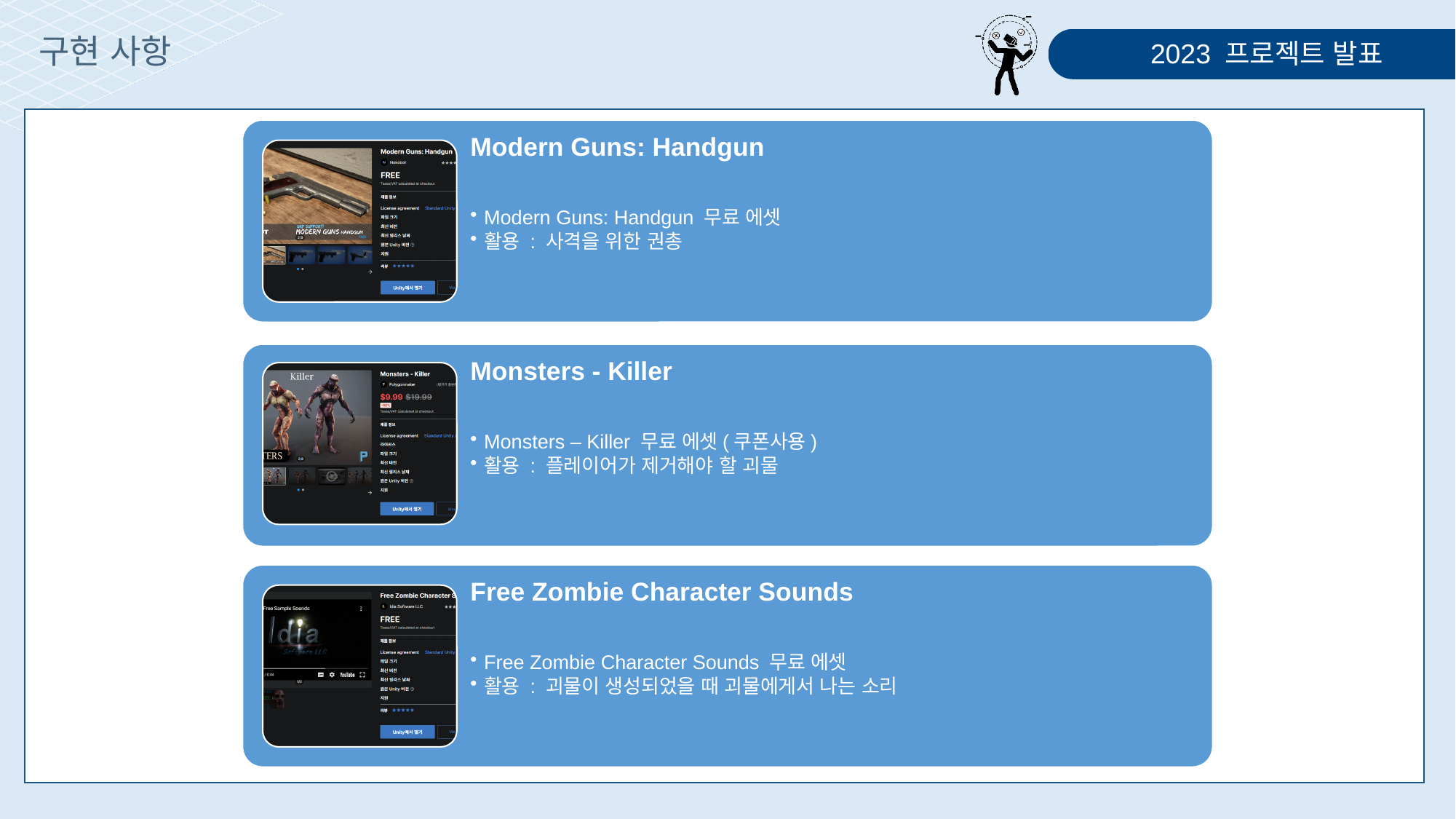

# 구현 사항
Modern Guns: Handgun

Modern Guns: Handgun 무료 에셋
활용 : 사격을 위한 권총
Monsters - Killer

Monsters – Killer 무료 에셋(쿠폰사용)
활용 : 플레이어가 제거해야 할 괴물
Free Zombie Character Sounds

Free Zombie Character Sounds 무료 에셋
활용 : 괴물이 생성되었을 때 괴물에게서 나는 소리